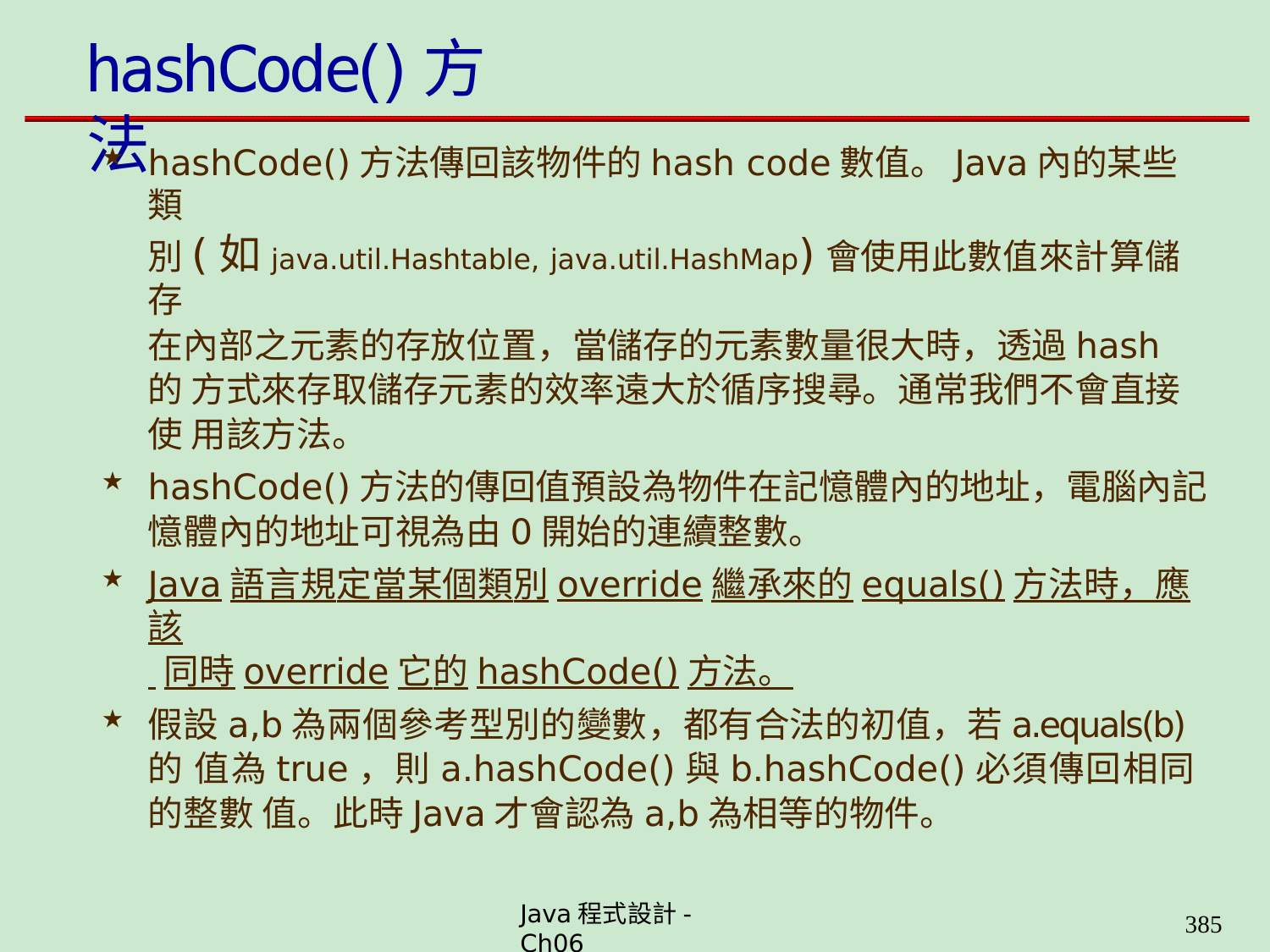

# hashCode()方法
hashCode()方法傳回該物件的hash code數值。Java內的某些類
別(如java.util.Hashtable, java.util.HashMap)會使用此數值來計算儲存
在內部之元素的存放位置，當儲存的元素數量很大時，透過hash的 方式來存取儲存元素的效率遠大於循序搜尋。通常我們不會直接使 用該方法。
hashCode()方法的傳回值預設為物件在記憶體內的地址，電腦內記 憶體內的地址可視為由0開始的連續整數。
Java語言規定當某個類別override繼承來的equals()方法時，應該
 同時override它的hashCode()方法。
假設a,b為兩個參考型別的變數，都有合法的初值，若a.equals(b)的 值為true，則a.hashCode()與b.hashCode()必須傳回相同的整數 值。此時Java才會認為a,b為相等的物件。
Java程式設計-Ch06
385